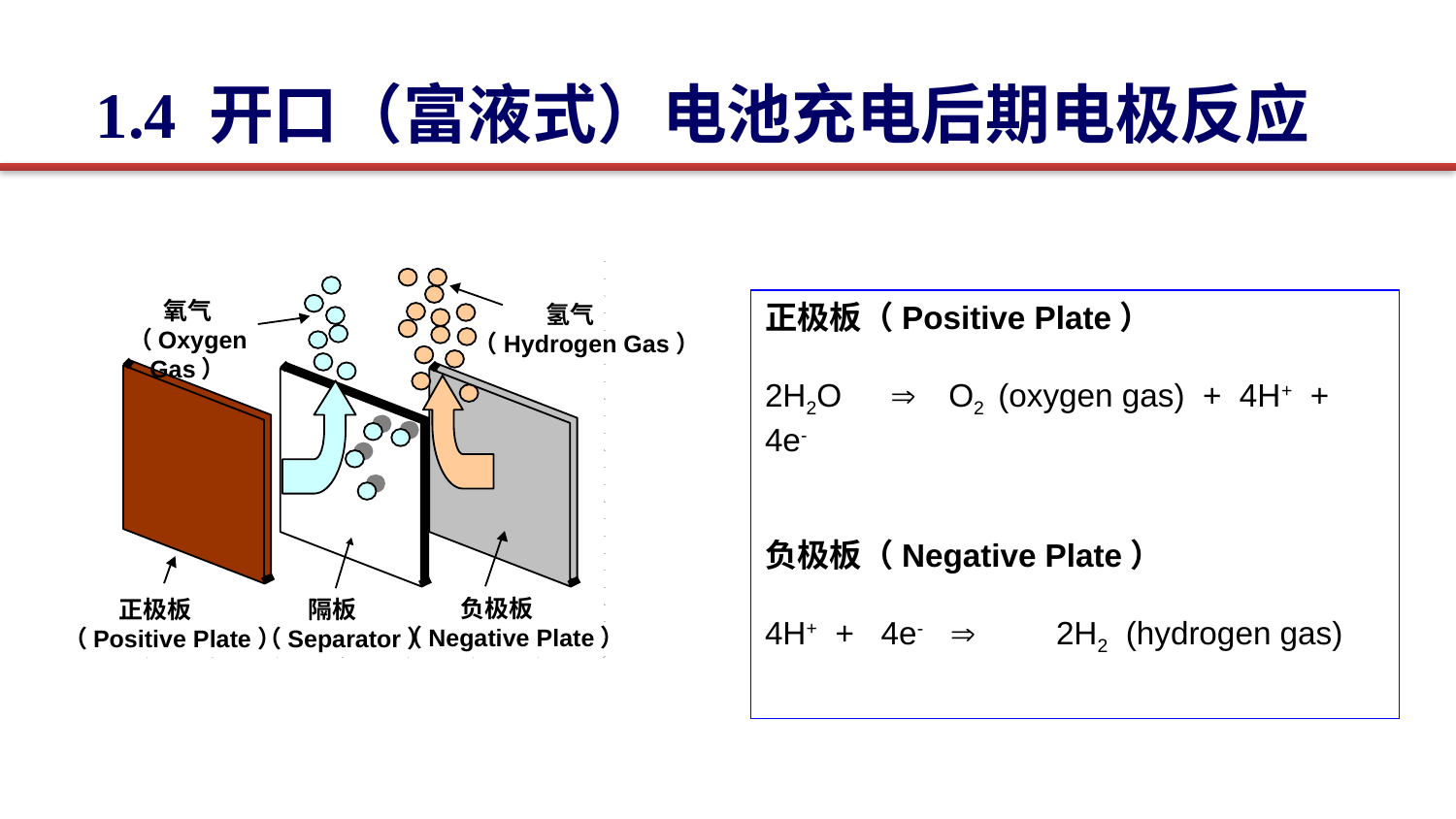

1.4 开口（富液式）电池充电后期电极反应

氧气
（Oxygen Gas）

            氢气
（Hydrogen Gas）

          负极板
（Negative Plate）
         正极板
（Positive Plate）
        隔板
（Separator）

正极板（Positive Plate）

2H2O   ⇒  O2  (oxygen gas)  +  4H+  +  4e-

负极板（Negative Plate）

4H+  +   4e-   ⇒	2H2  (hydrogen gas)